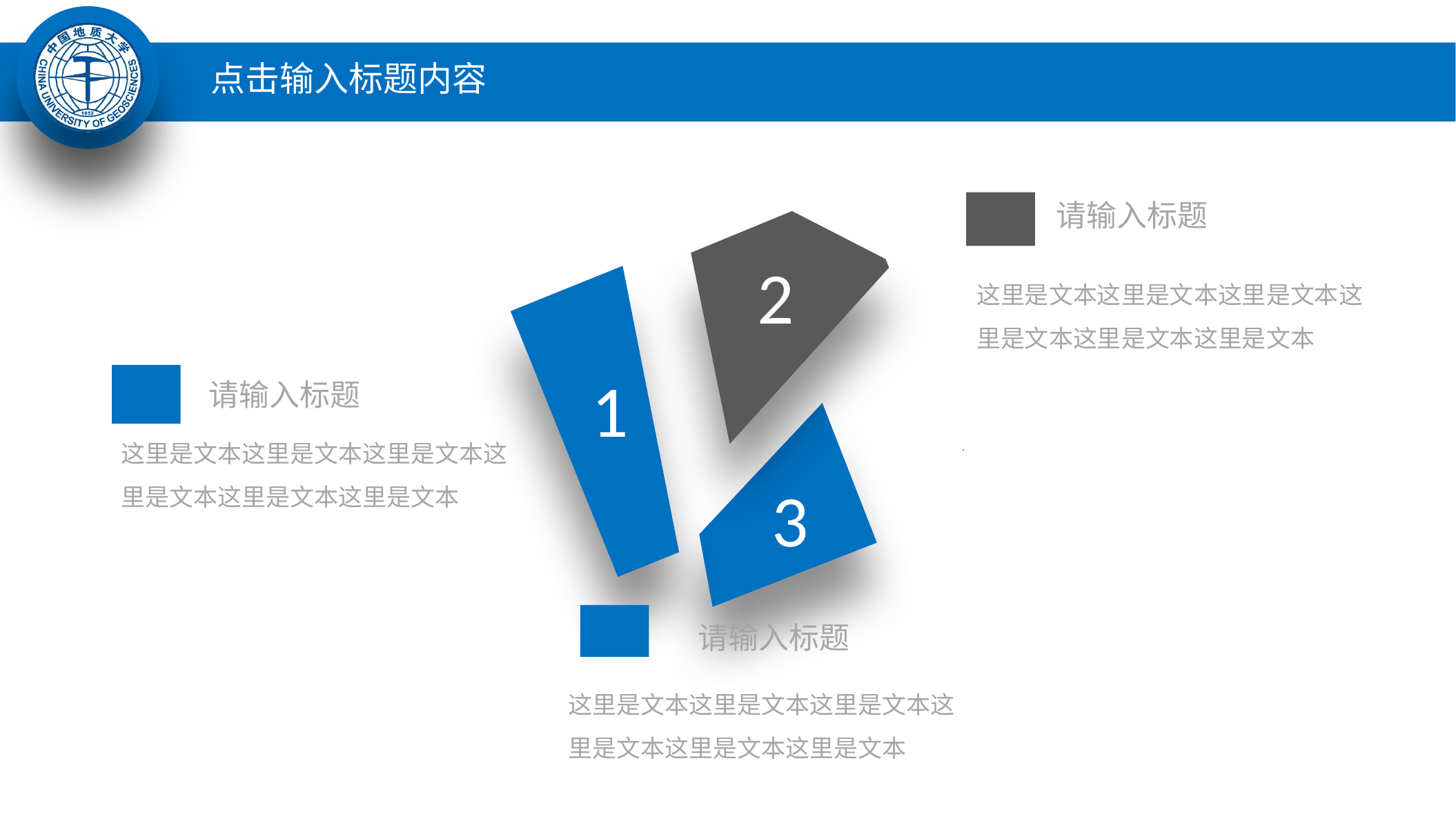

点击输入标题内容
请输入标题

2
这里是文本这里是文本这里是文本这里是文本这里是文本这里是文本

1

请输入标题
这里是文本这里是文本这里是文本这里是文本这里是文本这里是文本

3

请输入标题
这里是文本这里是文本这里是文本这里是文本这里是文本这里是文本